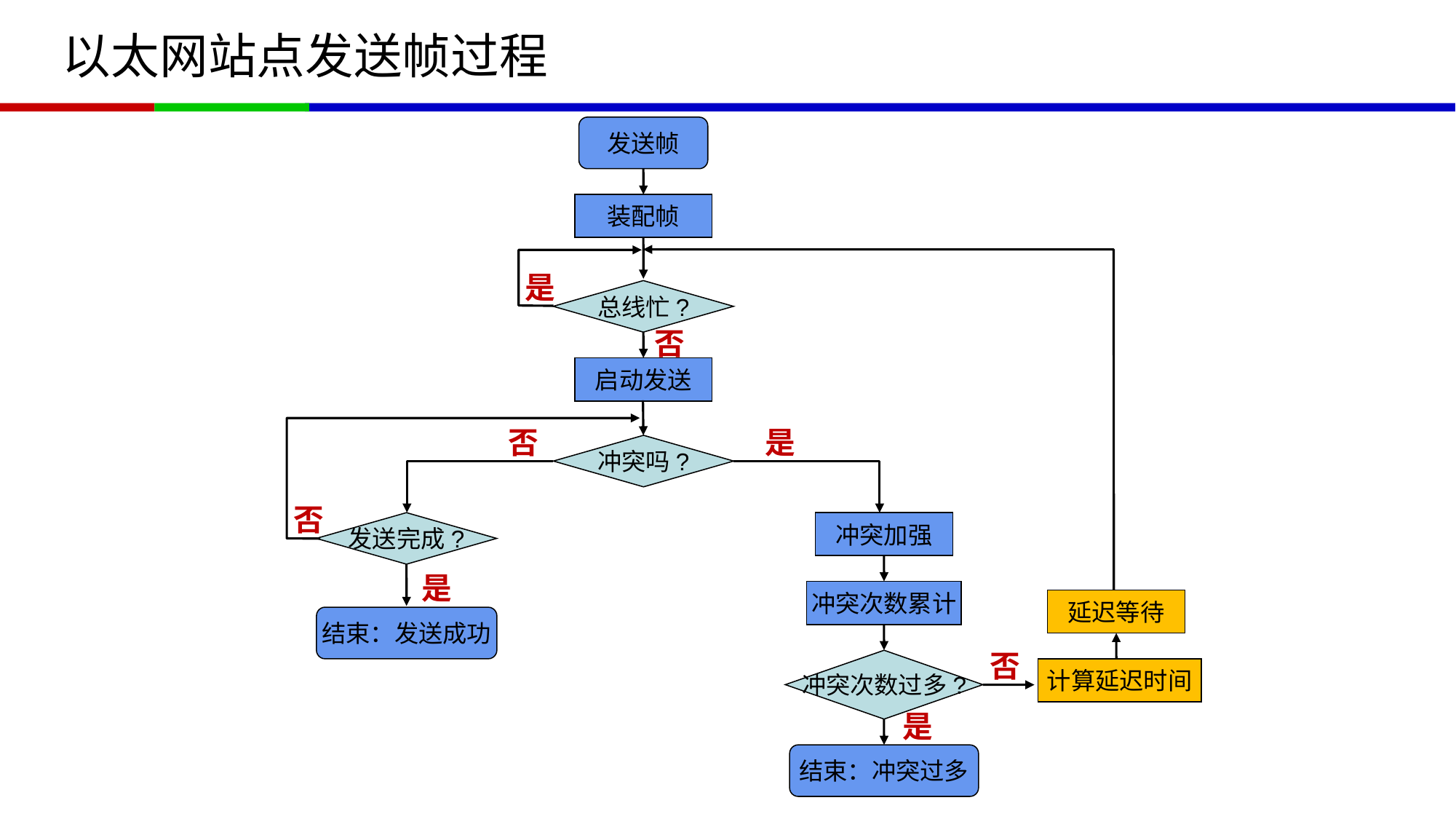

# 以太网站点发送帧过程
发送帧

装配帧

是

总线忙?
否

启动发送

否
是

冲突吗?

否
发送完成?
冲突加强

是

冲突次数累计
延迟等待
结束：发送成功

否
冲突次数过多?
计算延迟时间

是

结束：冲突过多
135